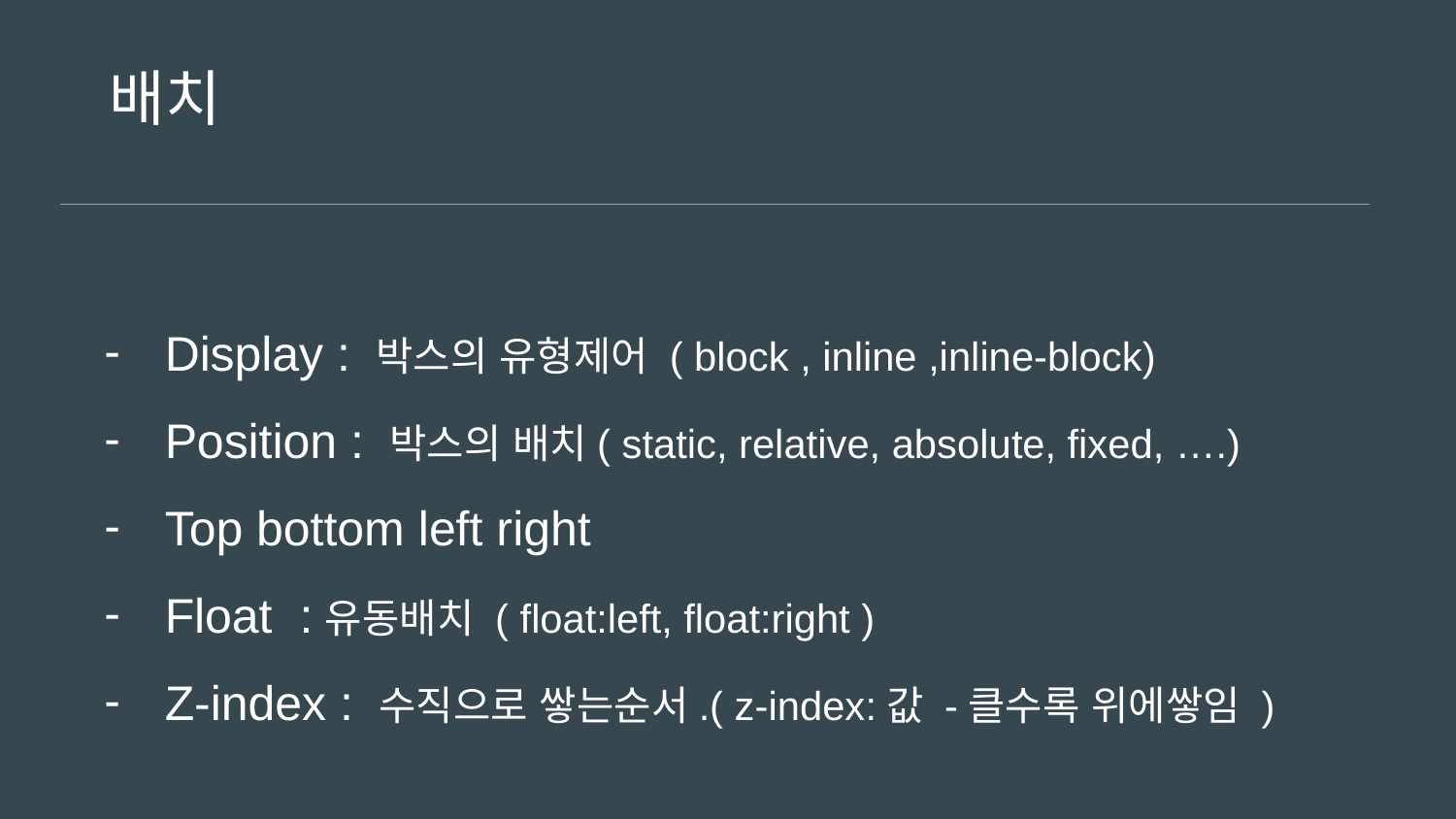

배치
Display : 박스의 유형제어 ( block , inline ,inline-block)
Position : 박스의 배치( static, relative, absolute, fixed, ….)
Top bottom left right
Float  :유동배치 ( float:left, float:right )
Z-index : 수직으로 쌓는순서.( z-index:값 -클수록 위에쌓임 )